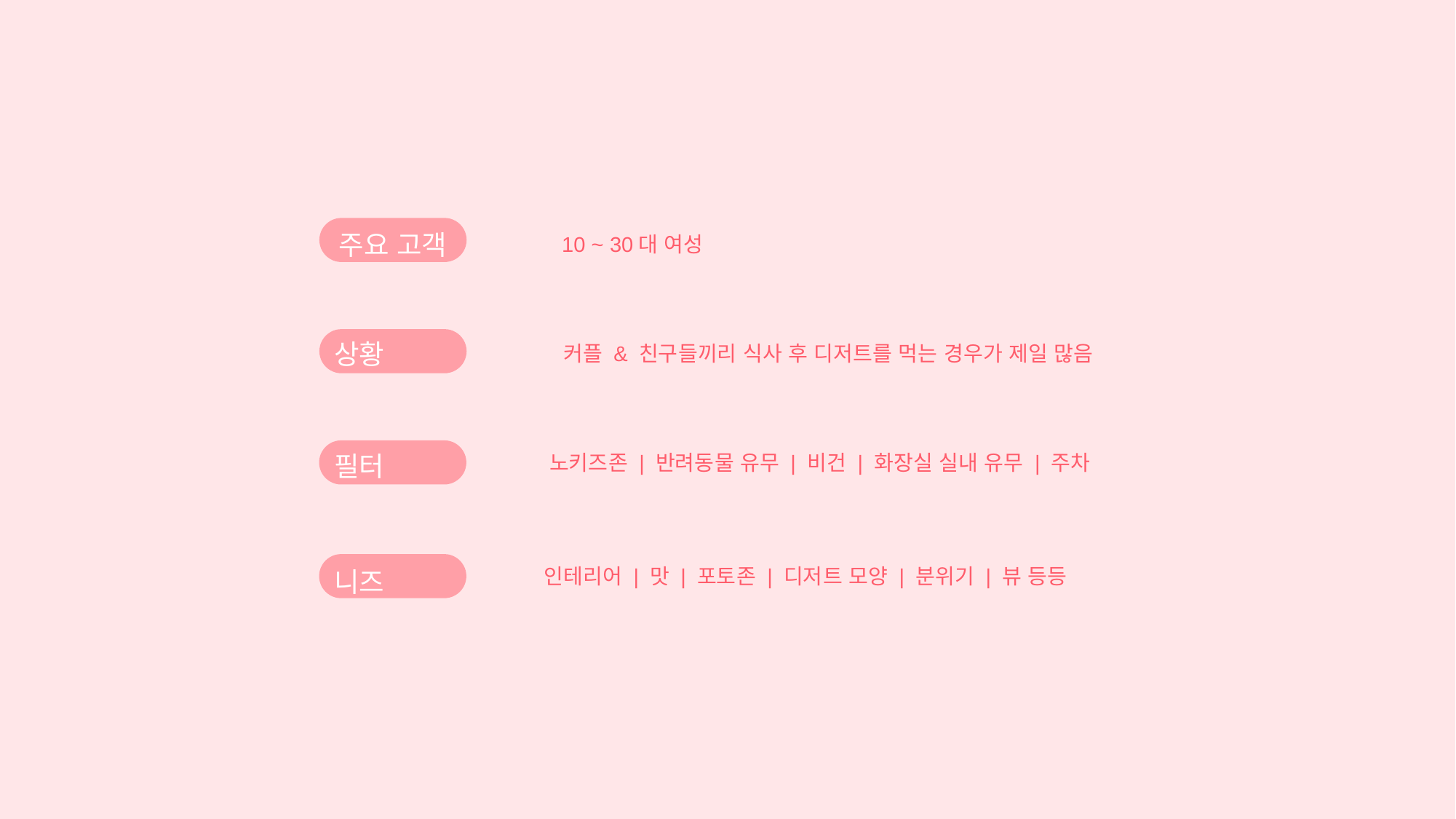

주요 고객
10 ~ 30대 여성

상황
커플 & 친구들끼리 식사 후 디저트를 먹는 경우가 제일 많음

필터
노키즈존 | 반려동물 유무 | 비건 | 화장실 실내 유무 | 주차

인테리어 | 맛 | 포토존 | 디저트 모양 | 분위기 | 뷰 등등
니즈